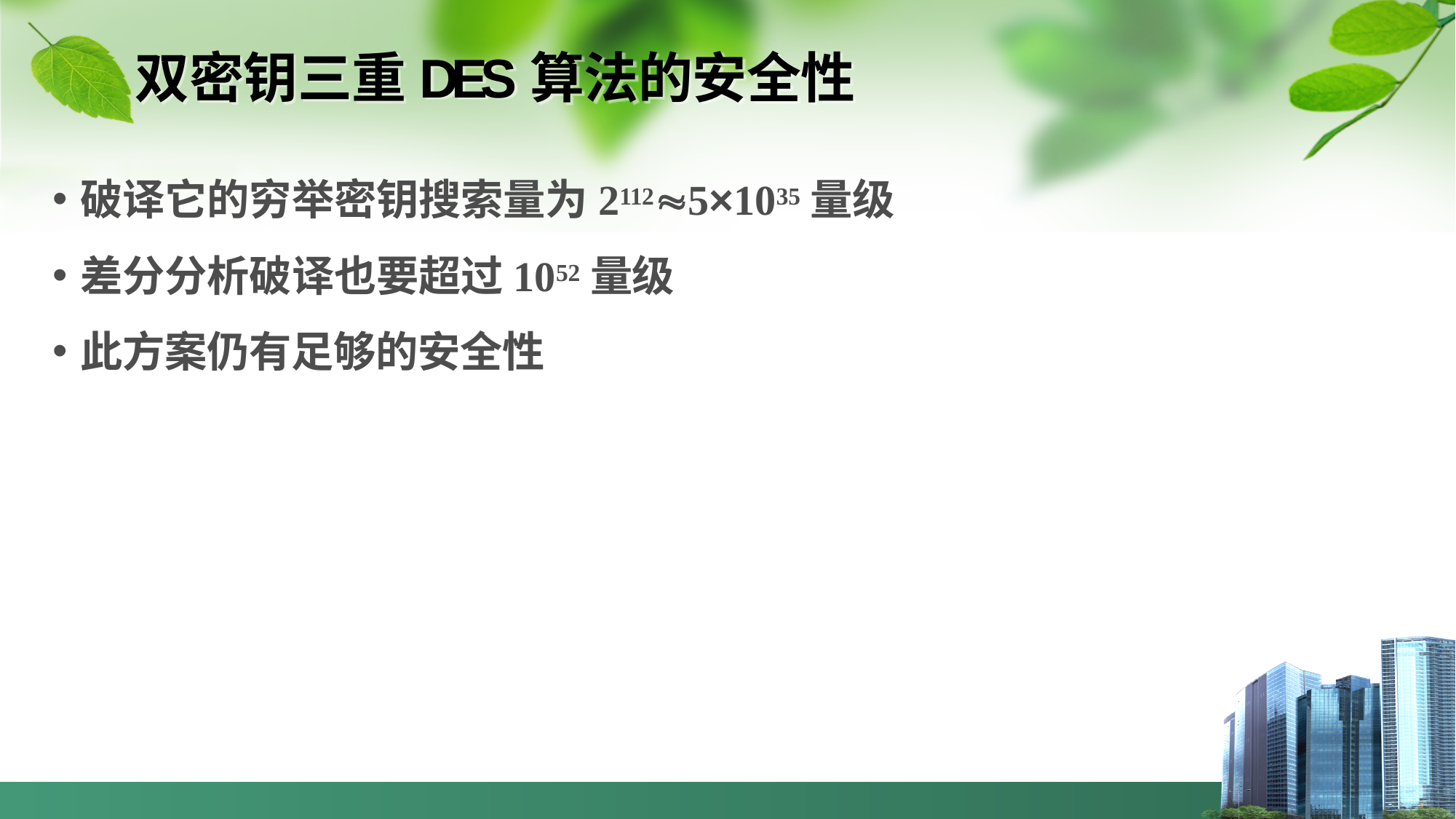

# 双密钥三重DES算法的安全性
破译它的穷举密钥搜索量为2112≈5×1035量级
差分分析破译也要超过1052量级
此方案仍有足够的安全性